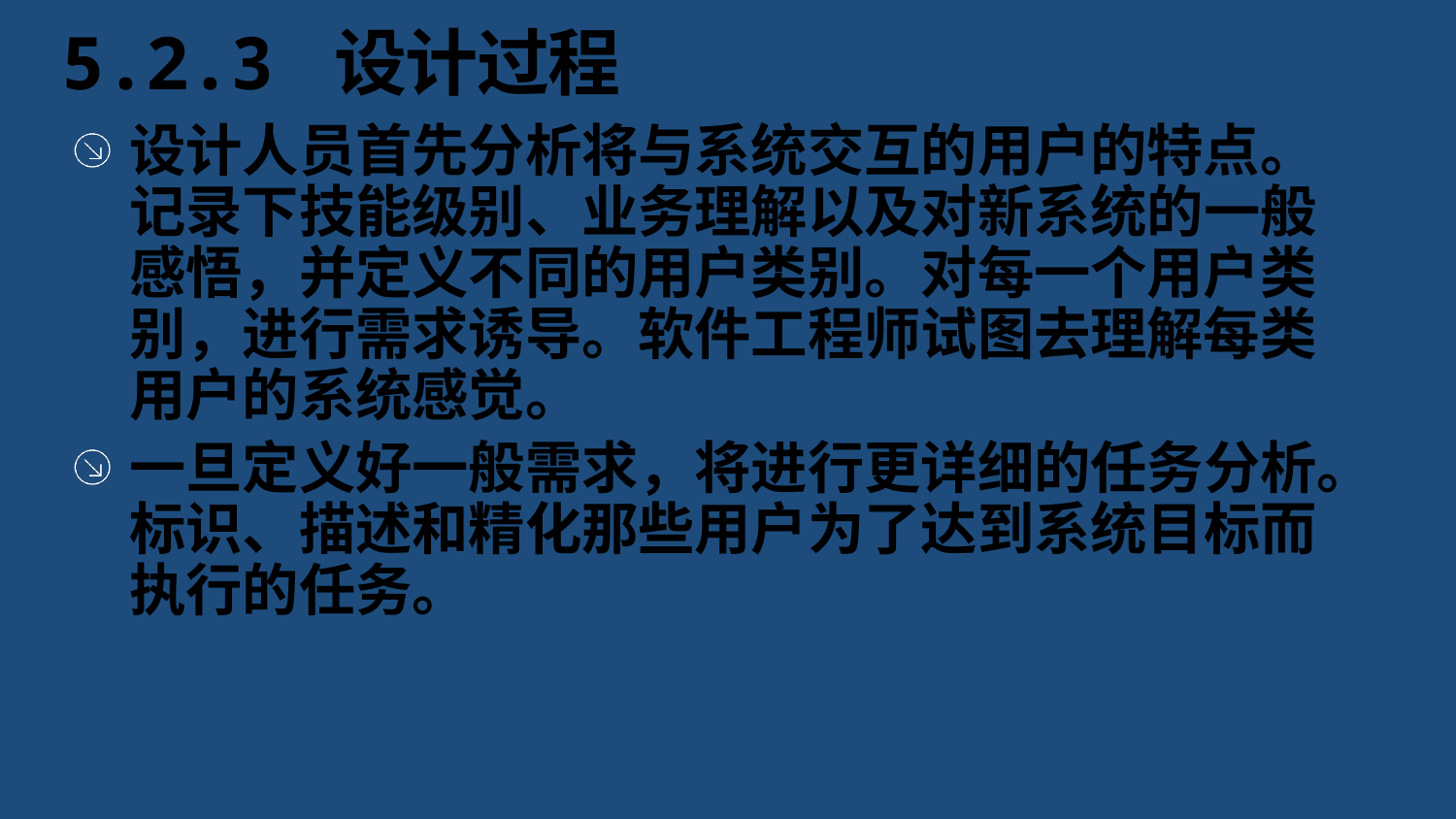

# 5.2.3 设计过程
设计人员首先分析将与系统交互的用户的特点。记录下技能级别、业务理解以及对新系统的一般感悟，并定义不同的用户类别。对每一个用户类别，进行需求诱导。软件工程师试图去理解每类用户的系统感觉。
一旦定义好一般需求，将进行更详细的任务分析。标识、描述和精化那些用户为了达到系统目标而执行的任务。